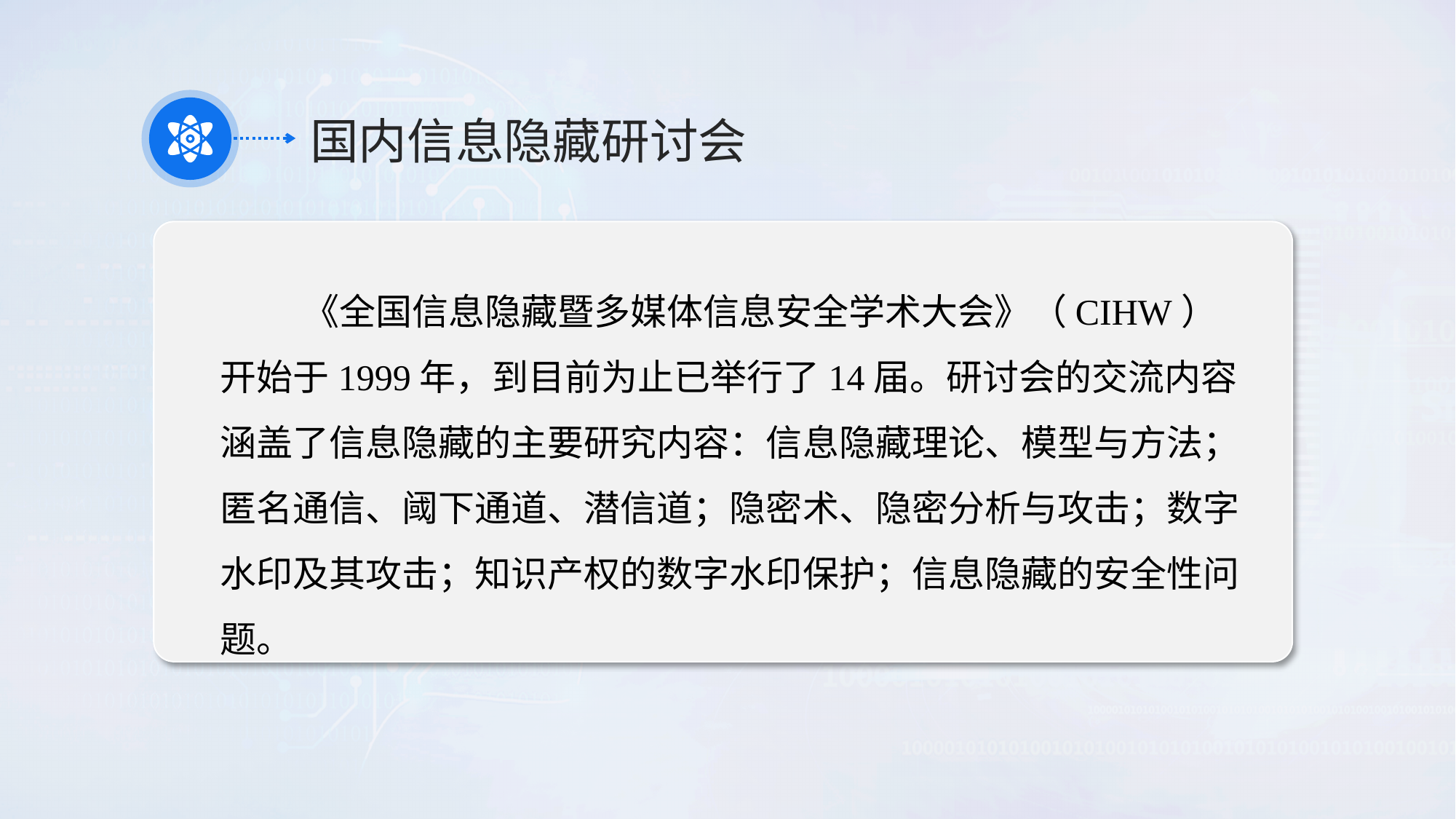

国内信息隐藏研讨会

         《全国信息隐藏暨多媒体信息安全学术大会》（CIHW）开始于1999年，到目前为止已举行了14届。研讨会的交流内容涵盖了信息隐藏的主要研究内容：信息隐藏理论、模型与方法；匿名通信、阈下通道、潜信道；隐密术、隐密分析与攻击；数字水印及其攻击；知识产权的数字水印保护；信息隐藏的安全性问题。